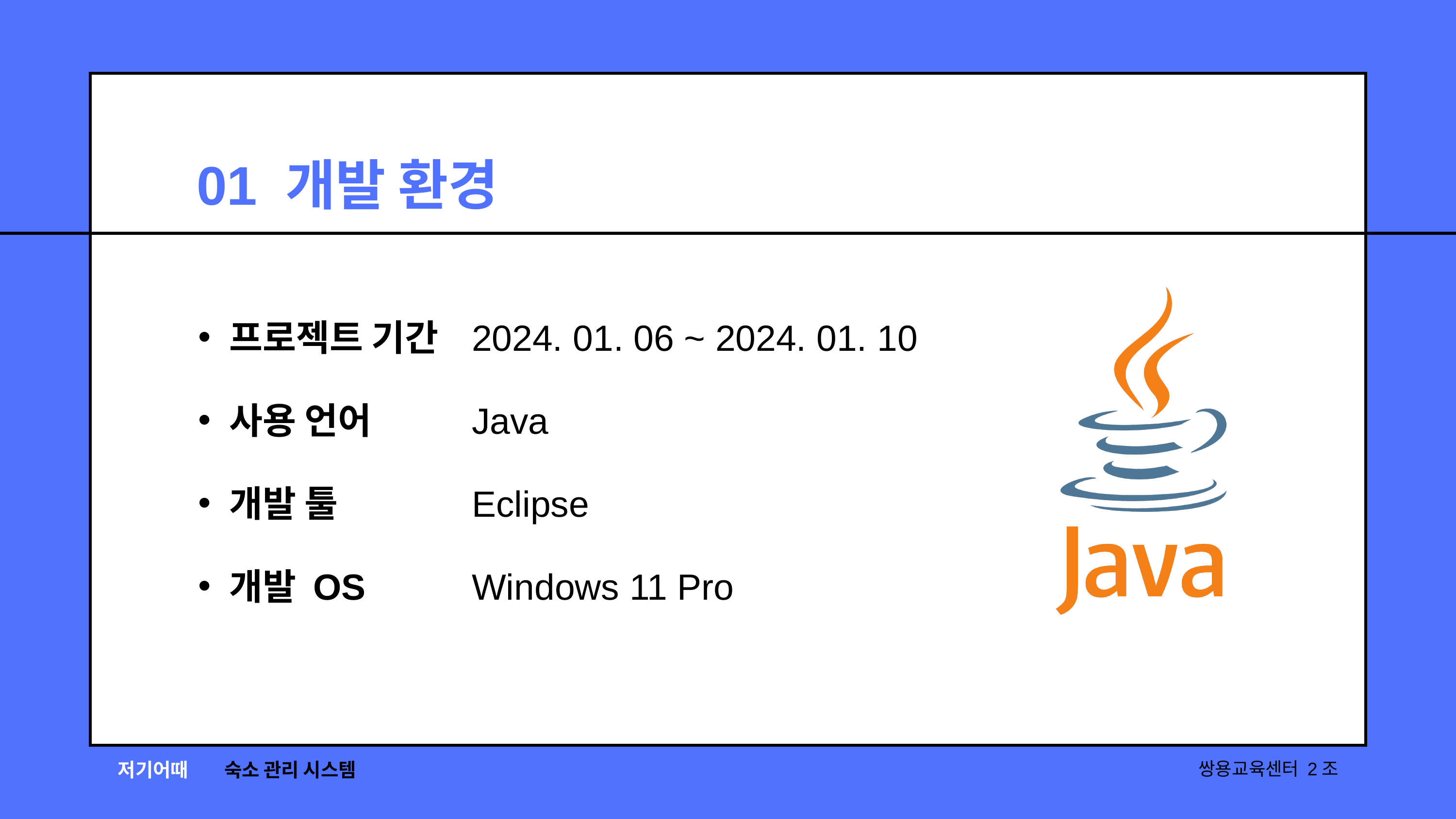

01 개발 환경

프로젝트 기간
사용 언어
개발 툴
개발 OS
2024. 01. 06 ~ 2024. 01. 10
Java
Eclipse
Windows 11 Pro

저기어때
숙소 관리 시스템
쌍용교육센터 2조